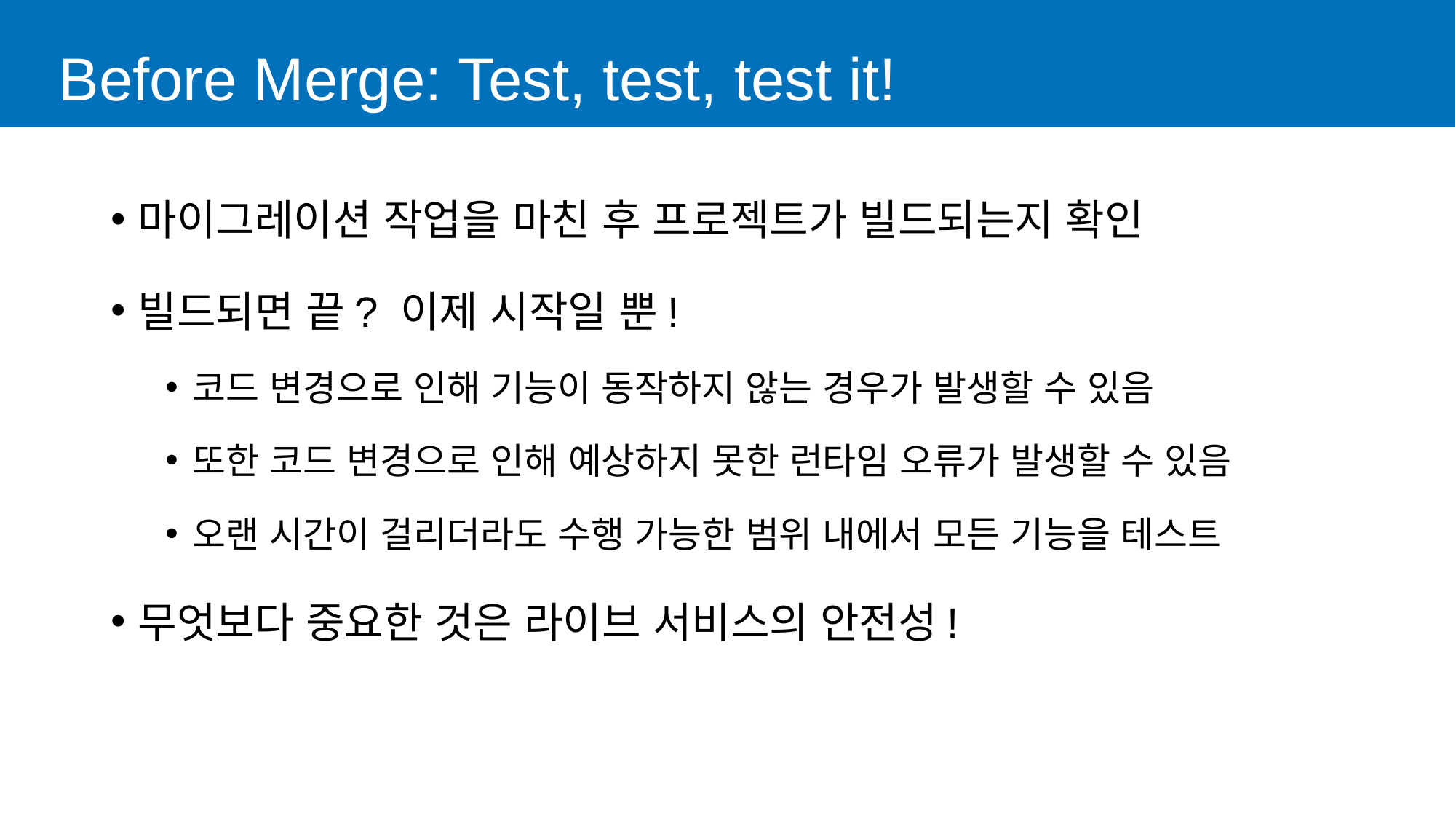

# Before Merge: Test, test, test it!
마이그레이션 작업을 마친 후 프로젝트가 빌드되는지 확인
빌드되면 끝? 이제 시작일 뿐!
코드 변경으로 인해 기능이 동작하지 않는 경우가 발생할 수 있음
또한 코드 변경으로 인해 예상하지 못한 런타임 오류가 발생할 수 있음
오랜 시간이 걸리더라도 수행 가능한 범위 내에서 모든 기능을 테스트
무엇보다 중요한 것은 라이브 서비스의 안전성!